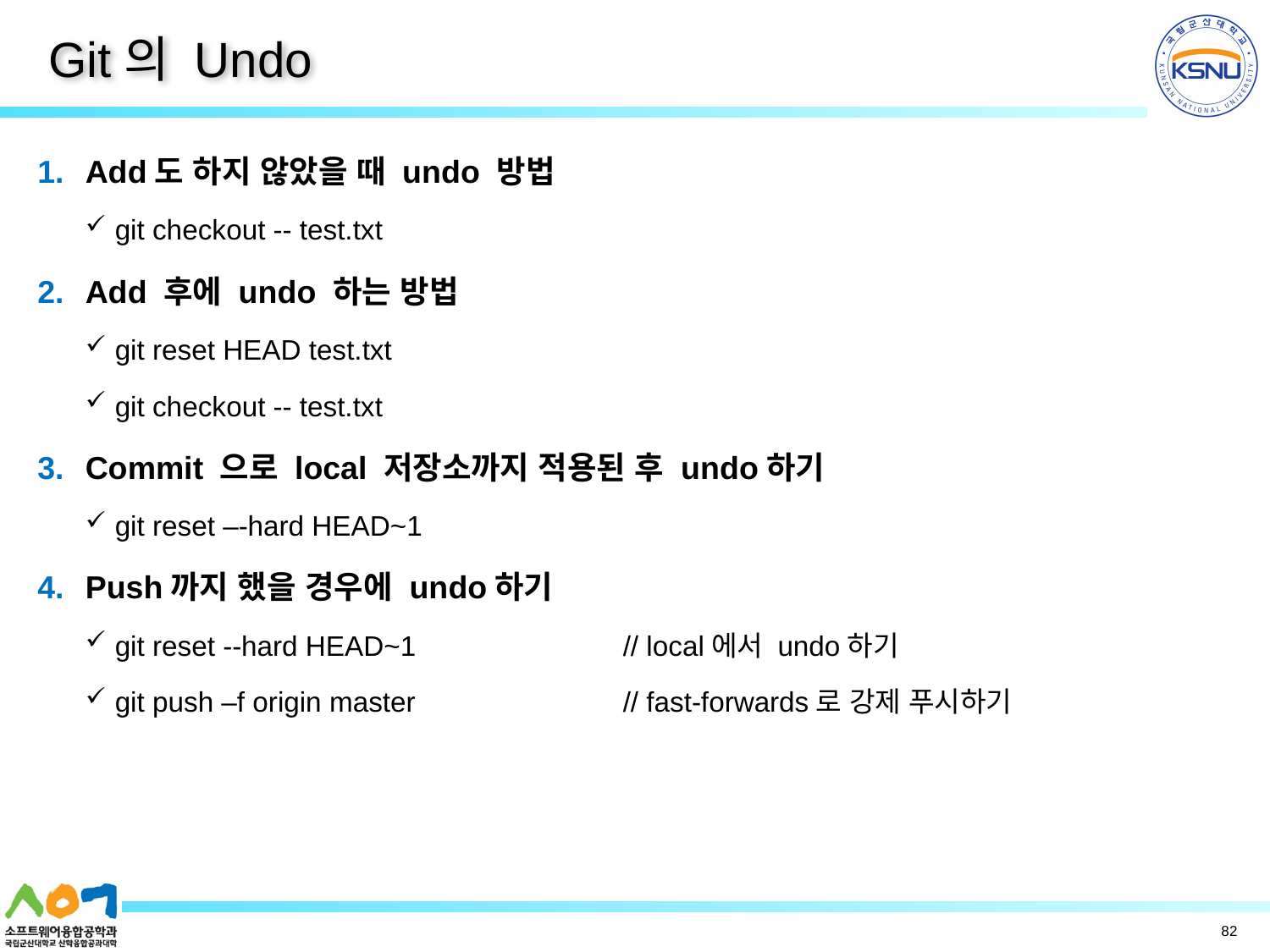

# Git의 Undo
Add도 하지 않았을 때 undo 방법
git checkout -- test.txt
Add 후에 undo 하는 방법
git reset HEAD test.txt
git checkout -- test.txt
Commit 으로 local 저장소까지 적용된 후 undo하기
git reset –-hard HEAD~1
Push까지 했을 경우에 undo하기
git reset --hard HEAD~1		// local에서 undo하기
git push –f origin master		// fast-forwards로 강제 푸시하기
82